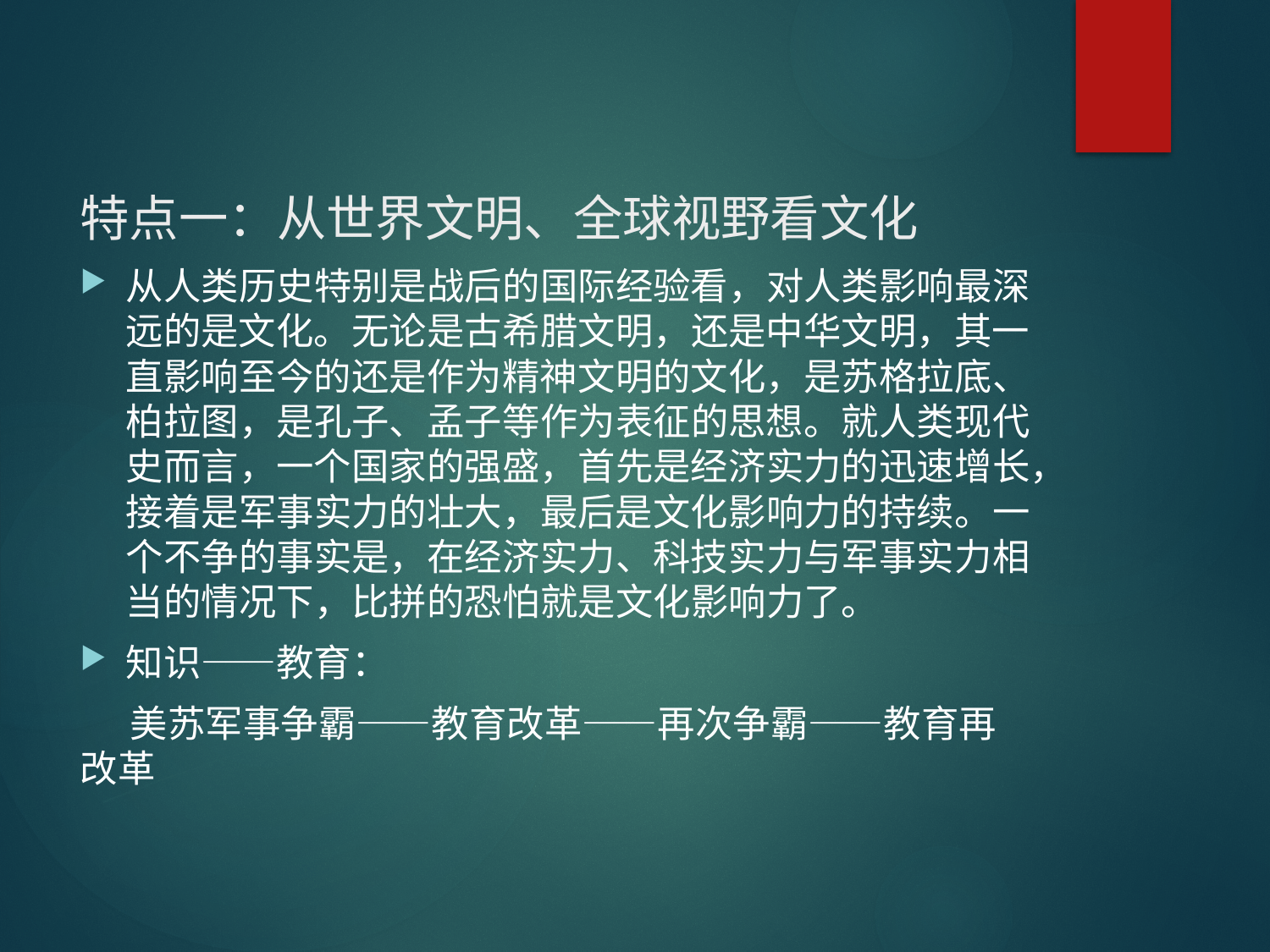

# 特点一：从世界文明、全球视野看文化
从人类历史特别是战后的国际经验看，对人类影响最深远的是文化。无论是古希腊文明，还是中华文明，其一直影响至今的还是作为精神文明的文化，是苏格拉底、柏拉图，是孔子、孟子等作为表征的思想。就人类现代史而言，一个国家的强盛，首先是经济实力的迅速增长，接着是军事实力的壮大，最后是文化影响力的持续。一个不争的事实是，在经济实力、科技实力与军事实力相当的情况下，比拼的恐怕就是文化影响力了。
知识——教育：
     美苏军事争霸——教育改革——再次争霸——教育再改革